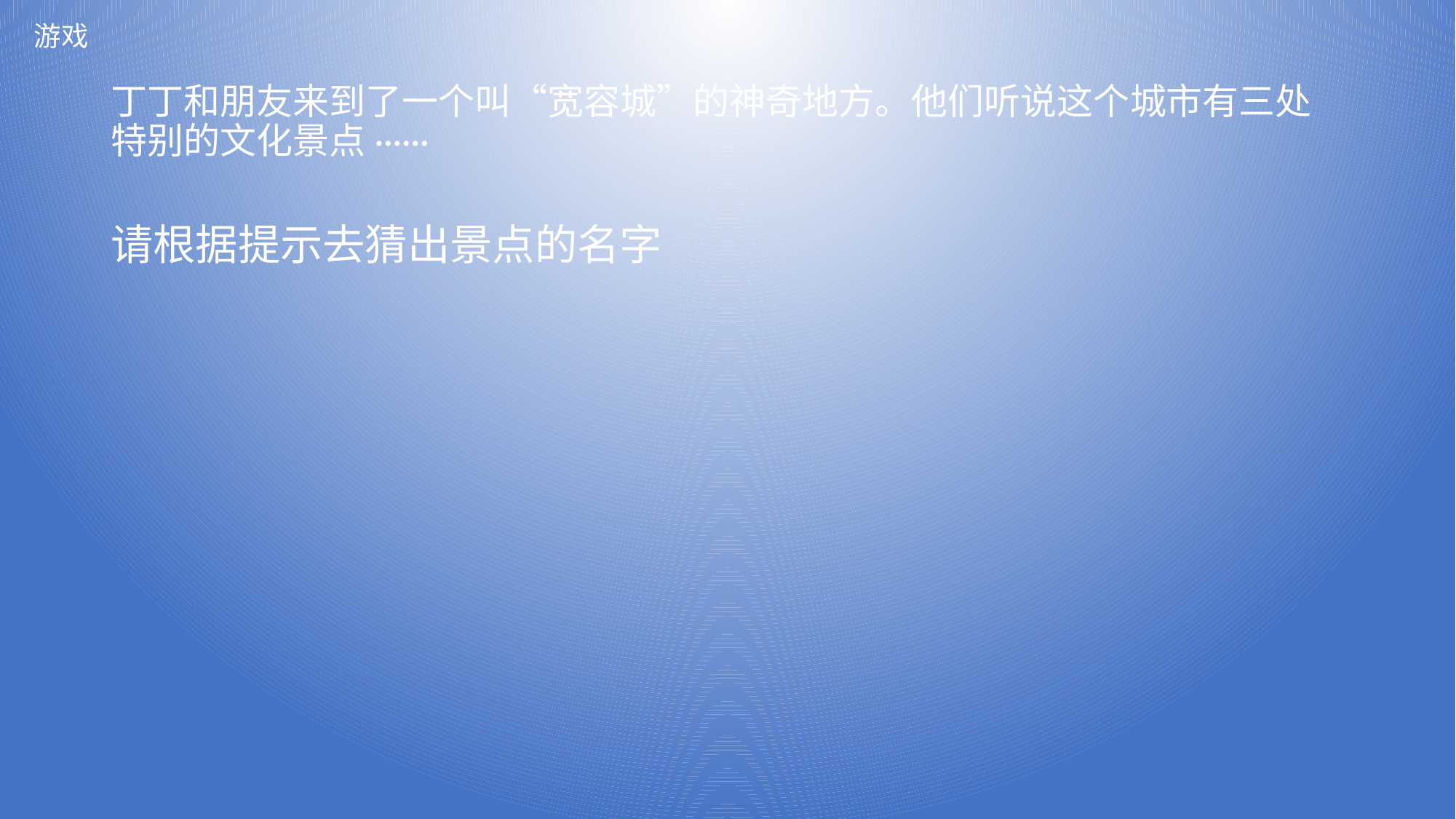

游戏
# 丁丁和朋友来到了一个叫“宽容城”的神奇地方。他们听说这个城市有三处特别的文化景点······
请根据提示去猜出景点的名字